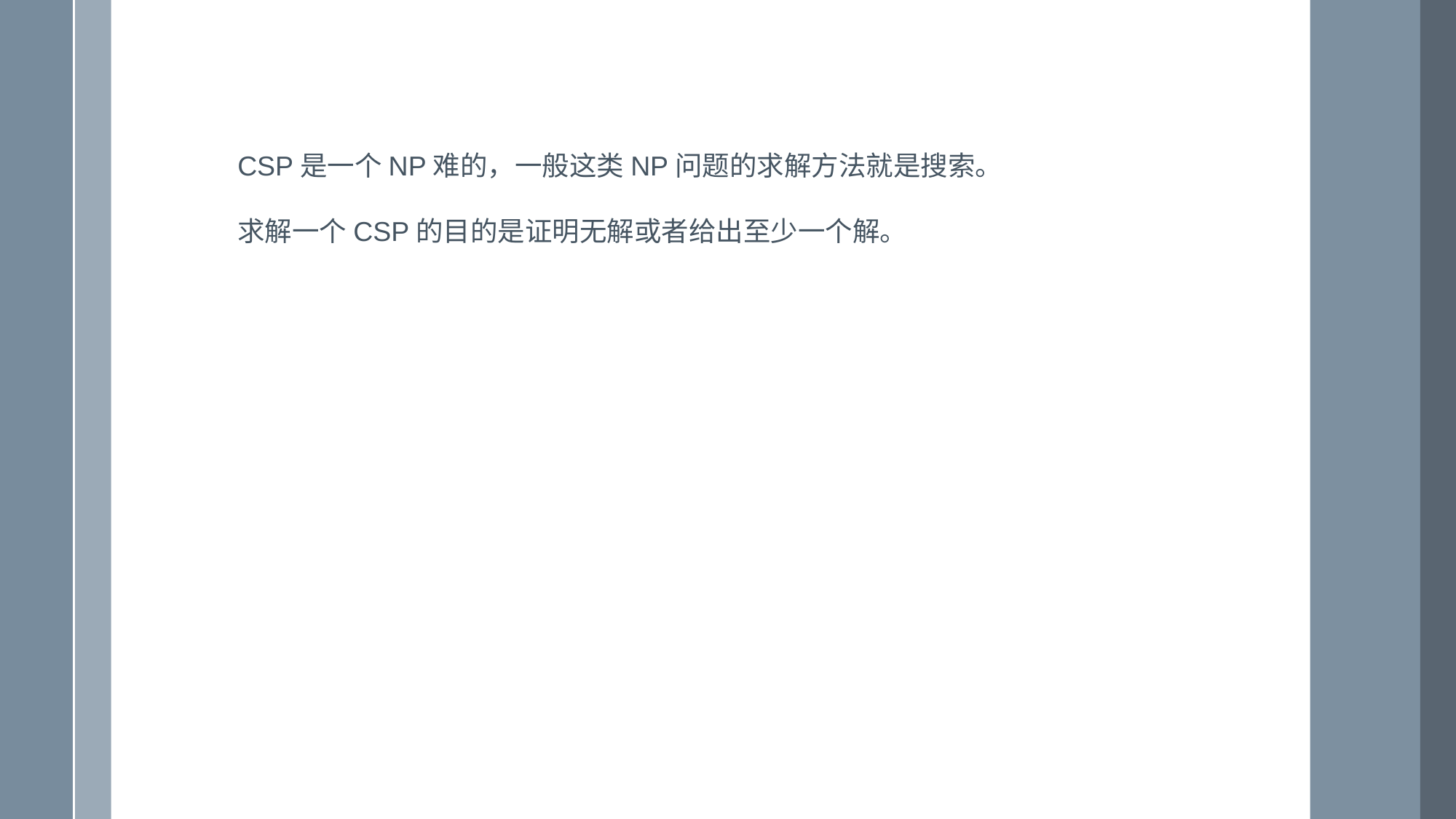

CSP是一个NP难的，一般这类NP问题的求解方法就是搜索。

求解一个CSP的目的是证明无解或者给出至少一个解。